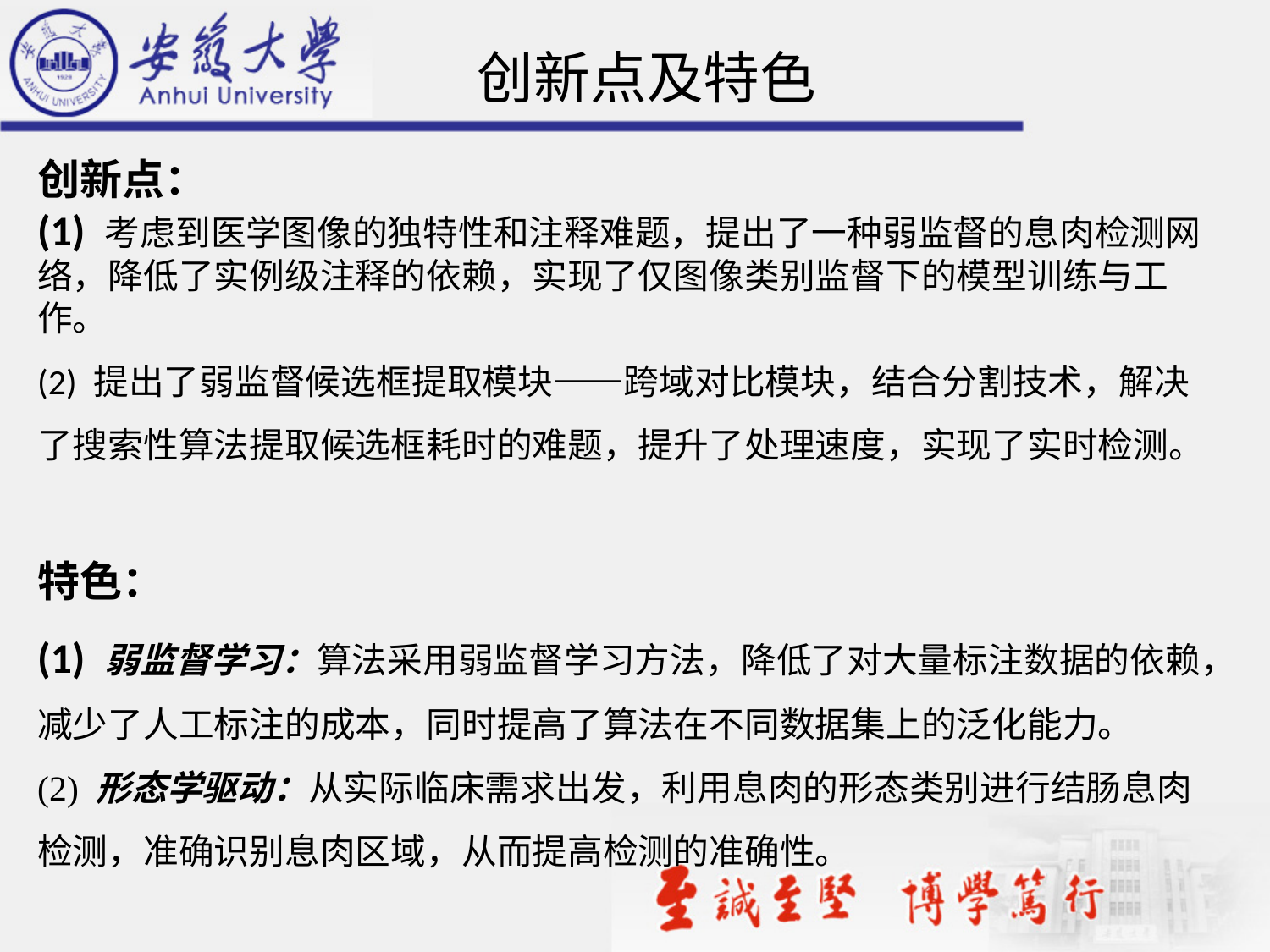

创新点及特色
创新点：(1) 考虑到医学图像的独特性和注释难题，提出了一种弱监督的息肉检测网络，降低了实例级注释的依赖，实现了仅图像类别监督下的模型训练与工作。(2) 提出了弱监督候选框提取模块——跨域对比模块，结合分割技术，解决了搜索性算法提取候选框耗时的难题，提升了处理速度，实现了实时检测。

特色：(1) 弱监督学习：算法采用弱监督学习方法，降低了对大量标注数据的依赖，减少了人工标注的成本，同时提高了算法在不同数据集上的泛化能力。(2) 形态学驱动：从实际临床需求出发，利用息肉的形态类别进行结肠息肉检测，准确识别息肉区域，从而提高检测的准确性。